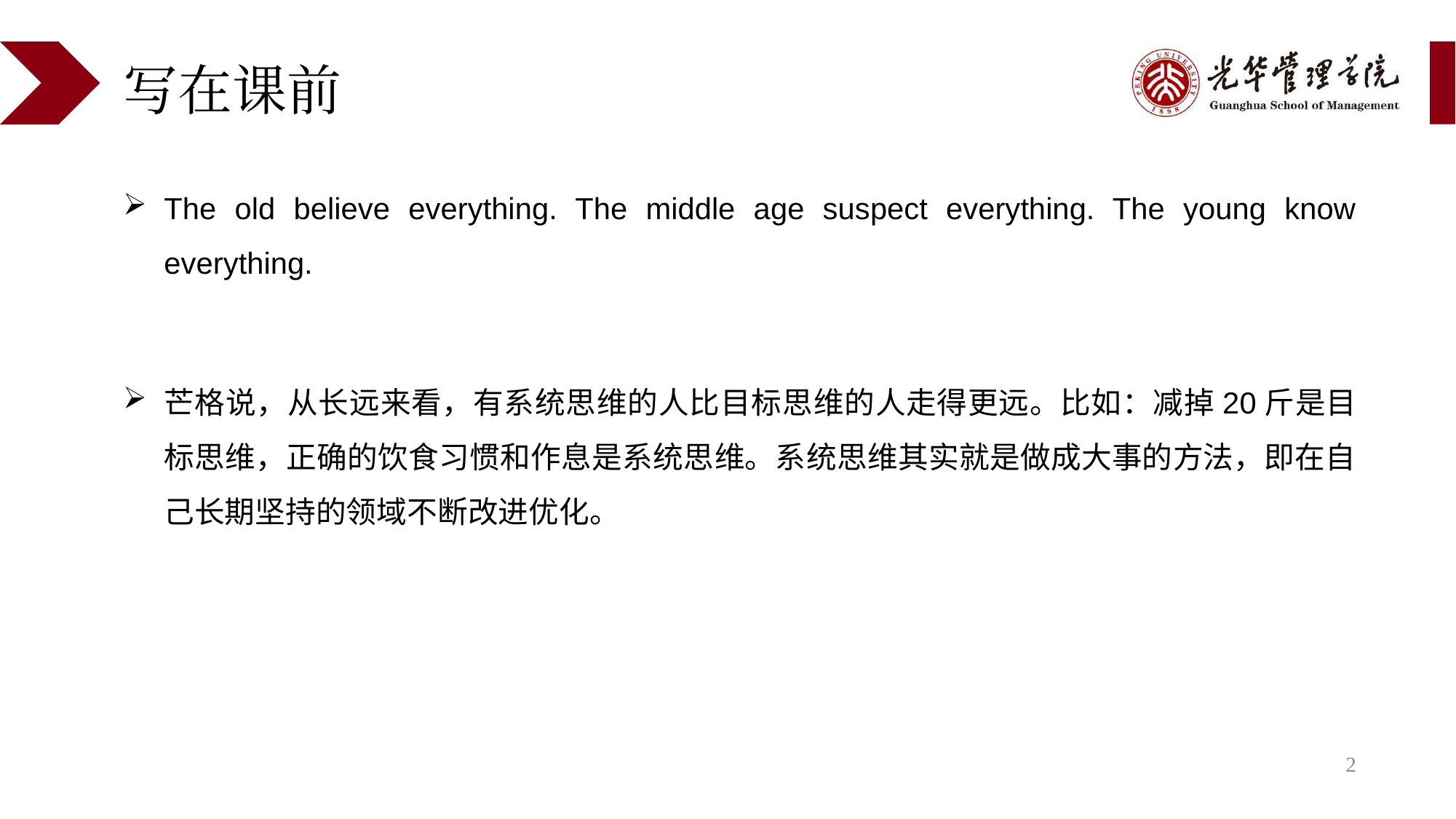

# 写在课前
The old believe everything. The middle age suspect everything. The young know everything.

芒格说，从长远来看，有系统思维的人比目标思维的人走得更远。比如：减掉20斤是目标思维，正确的饮食习惯和作息是系统思维。系统思维其实就是做成大事的方法，即在自己长期坚持的领域不断改进优化。

2